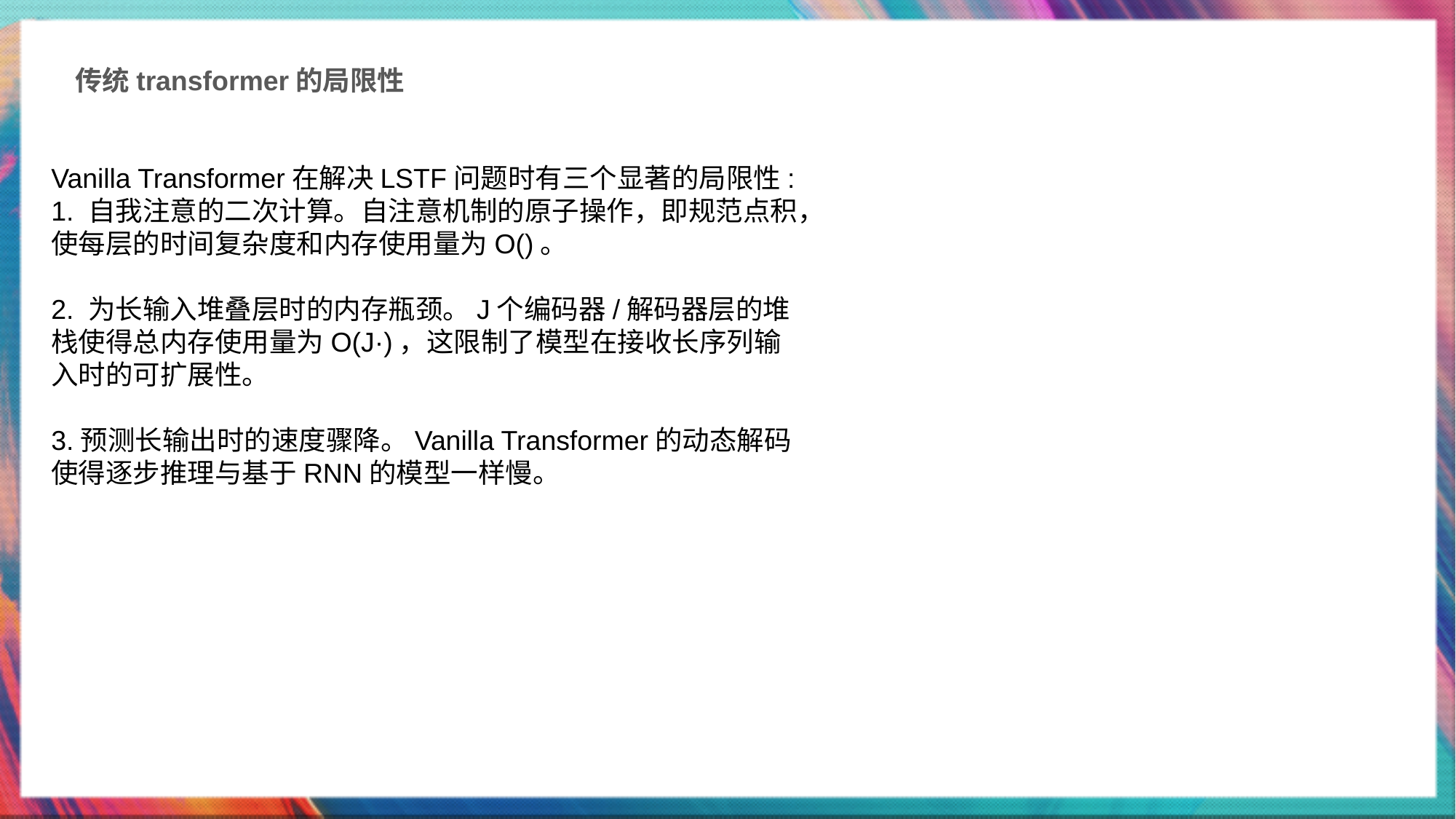

传统transformer的局限性
Vanilla Transformer在解决LSTF问题时有三个显著的局限性:
1. 自我注意的二次计算。自注意机制的原子操作，即规范点积，使每层的时间复杂度和内存使用量为O()。

2. 为长输入堆叠层时的内存瓶颈。J个编码器/解码器层的堆栈使得总内存使用量为O(J·)，这限制了模型在接收长序列输入时的可扩展性。

3.预测长输出时的速度骤降。Vanilla Transformer的动态解码使得逐步推理与基于RNN的模型一样慢。